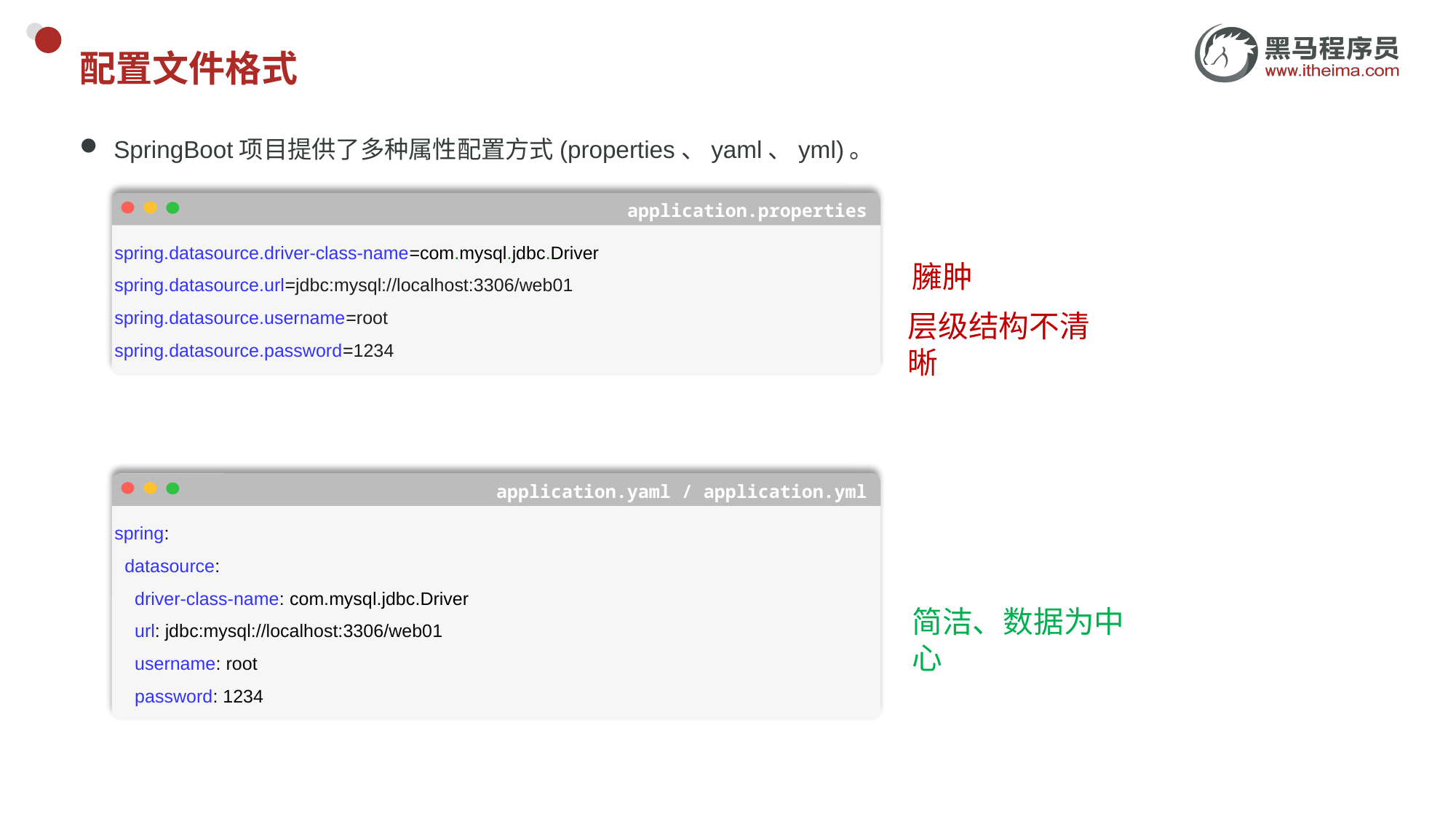

# 配置文件格式
SpringBoot项目提供了多种属性配置方式(properties、yaml、yml)。
application.properties
spring.datasource.driver-class-name=com.mysql.jdbc.Driver spring.datasource.url=jdbc:mysql://localhost:3306/web01
spring.datasource.username=root
spring.datasource.password=1234

臃肿
层级结构不清晰
application.yaml / application.yml
spring:
  datasource:
    driver-class-name: com.mysql.jdbc.Driver
    url: jdbc:mysql://localhost:3306/web01
    username: root
    password: 1234

简洁、数据为中心